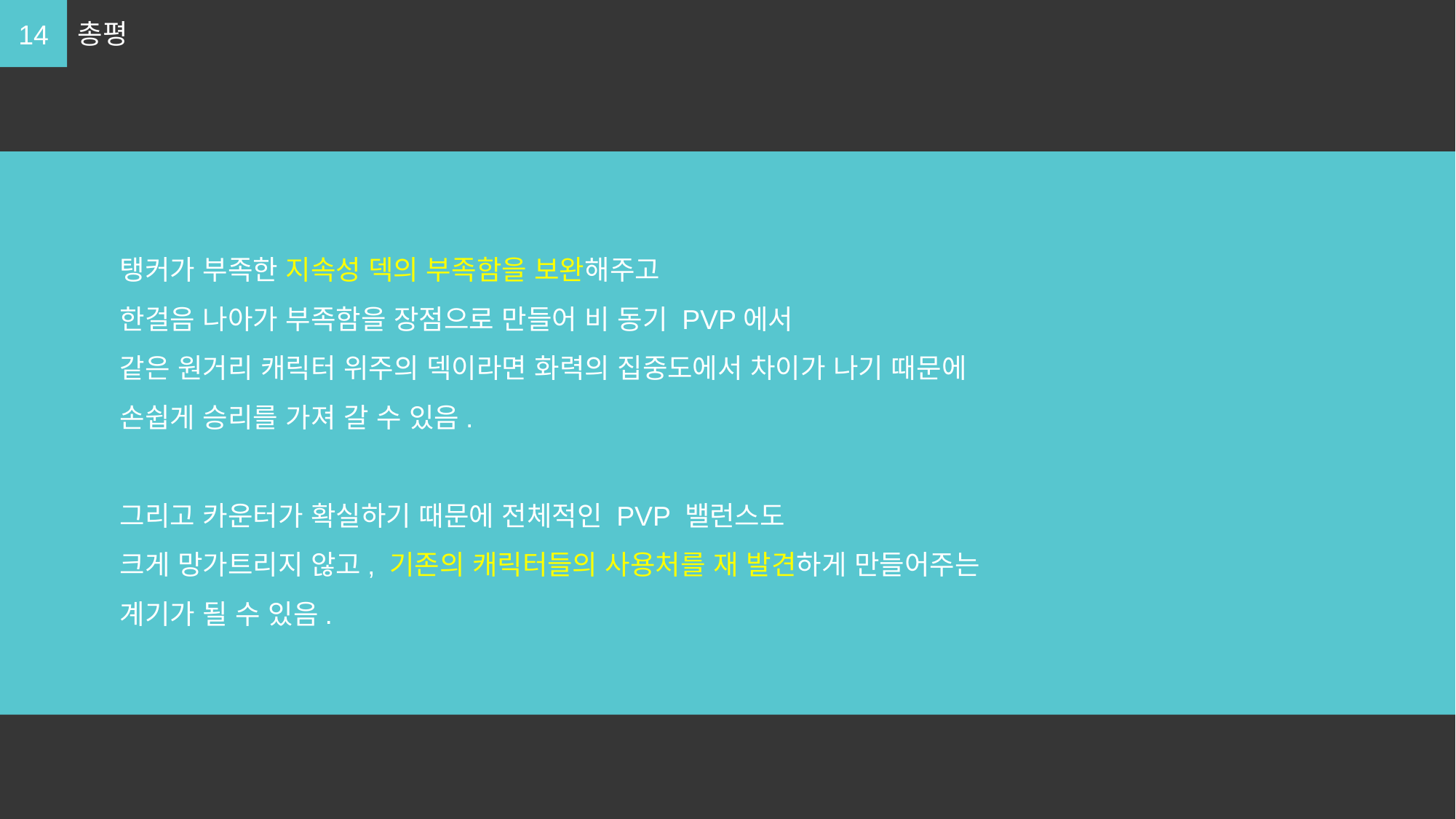

14
총평
	탱커가 부족한 지속성 덱의 부족함을 보완해주고
	한걸음 나아가 부족함을 장점으로 만들어 비 동기 PVP에서
	같은 원거리 캐릭터 위주의 덱이라면 화력의 집중도에서 차이가 나기 때문에
	손쉽게 승리를 가져 갈 수 있음.

	그리고 카운터가 확실하기 때문에 전체적인 PVP 밸런스도
	크게 망가트리지 않고, 기존의 캐릭터들의 사용처를 재 발견하게 만들어주는
	계기가 될 수 있음.